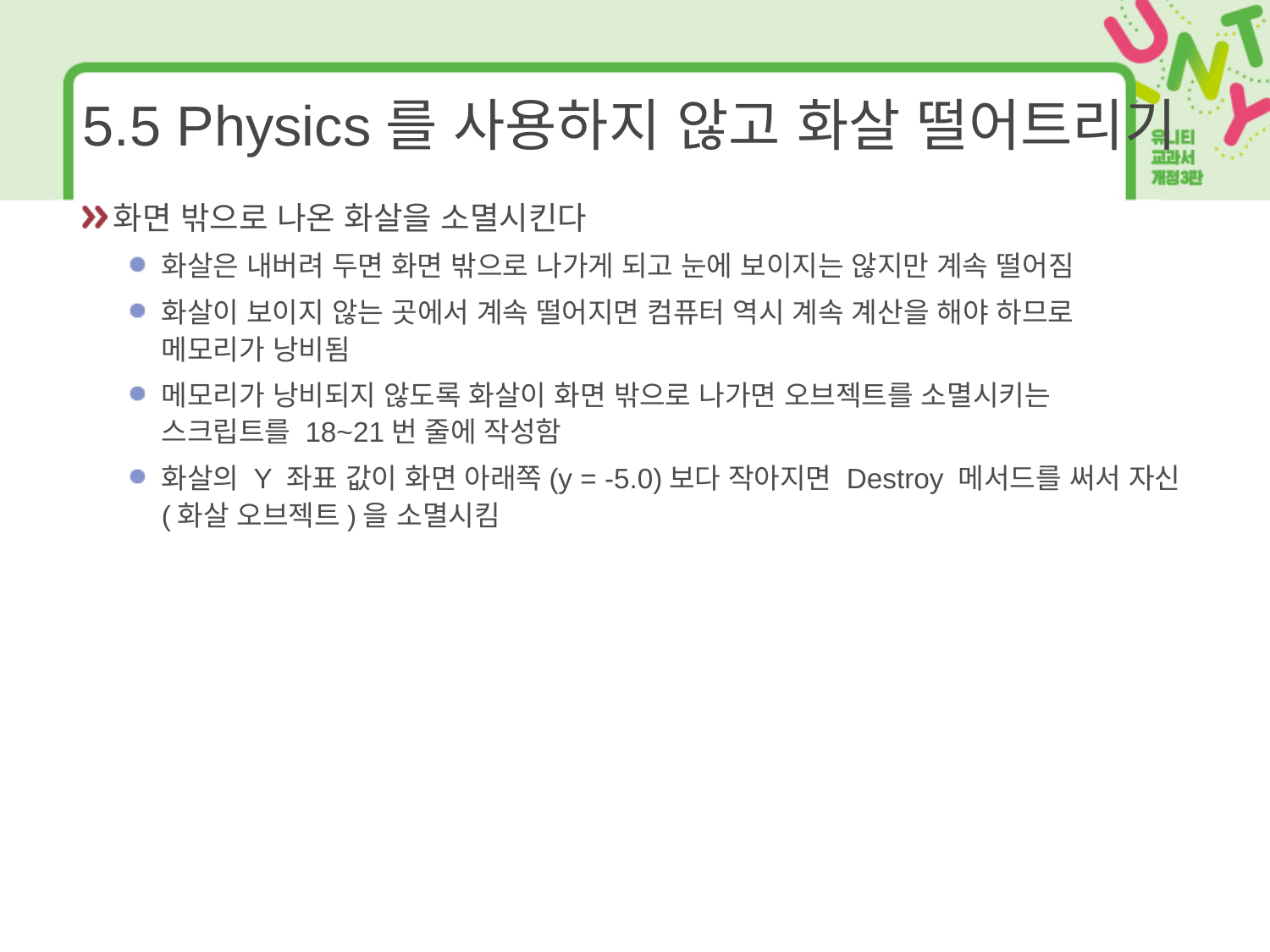

# 5.5 Physics를 사용하지 않고 화살 떨어트리기
화면 밖으로 나온 화살을 소멸시킨다
화살은 내버려 두면 화면 밖으로 나가게 되고 눈에 보이지는 않지만 계속 떨어짐
화살이 보이지 않는 곳에서 계속 떨어지면 컴퓨터 역시 계속 계산을 해야 하므로 메모리가 낭비됨
메모리가 낭비되지 않도록 화살이 화면 밖으로 나가면 오브젝트를 소멸시키는 스크립트를 18~21번 줄에 작성함
화살의 Y 좌표 값이 화면 아래쪽(y = -5.0)보다 작아지면 Destroy 메서드를 써서 자신(화살 오브젝트)을 소멸시킴